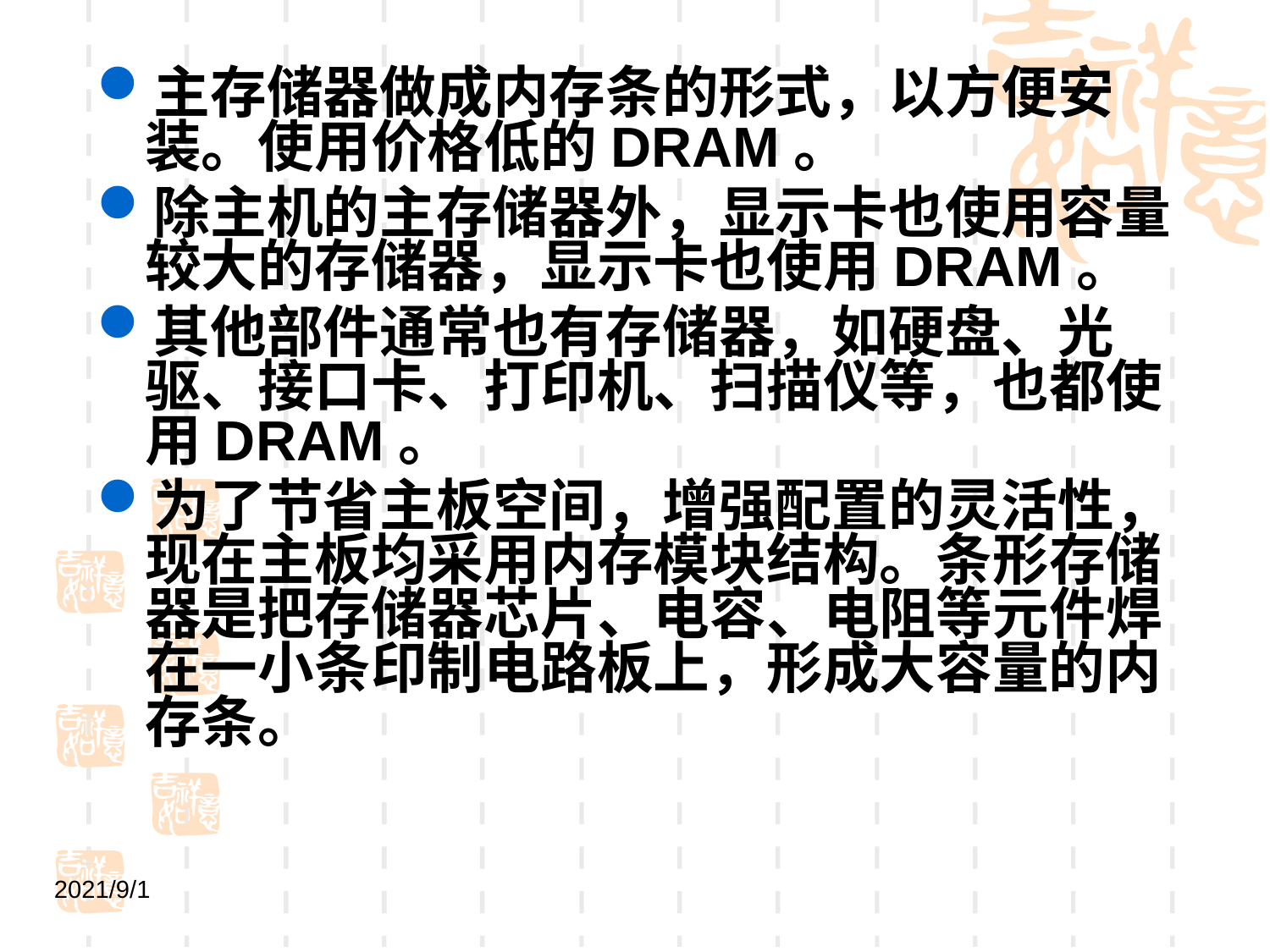

主存储器做成内存条的形式，以方便安装。使用价格低的DRAM。
除主机的主存储器外，显示卡也使用容量较大的存储器，显示卡也使用DRAM。
其他部件通常也有存储器，如硬盘、光驱、接口卡、打印机、扫描仪等，也都使用DRAM。
为了节省主板空间，增强配置的灵活性，现在主板均采用内存模块结构。条形存储器是把存储器芯片、电容、电阻等元件焊在一小条印制电路板上，形成大容量的内存条。

2021/9/1